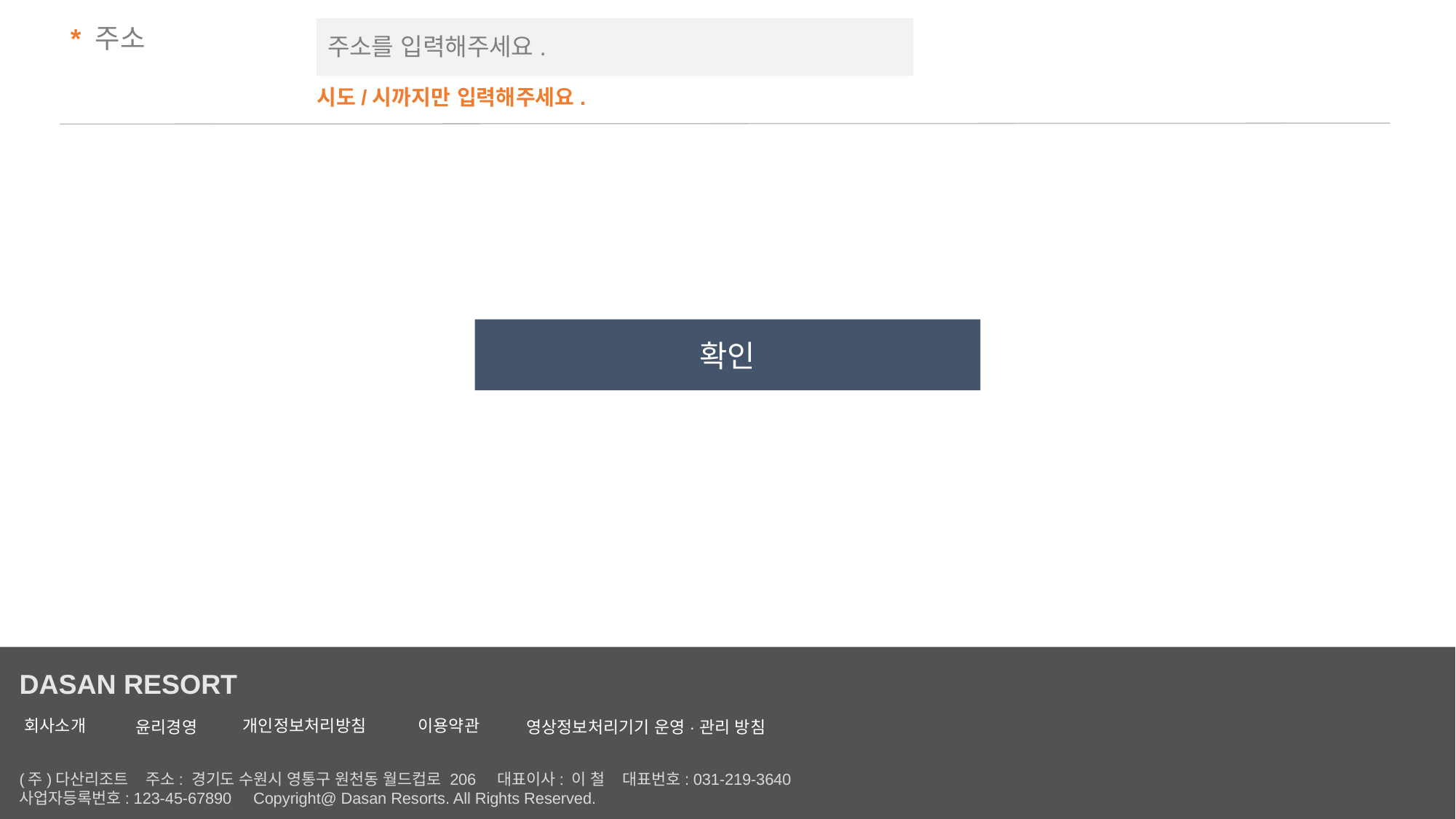

* 주소

주소를 입력해주세요.
시도/시까지만 입력해주세요.
확인

DASAN RESORT
회사소개
개인정보처리방침
이용약관
윤리경영
영상정보처리기기 운영·관리 방침
(주)다산리조트    주소: 경기도 수원시 영통구 원천동 월드컵로 206    대표이사: 이 철    대표번호: 031-219-3640
사업자등록번호: 123-45-67890     Copyright@ Dasan Resorts. All Rights Reserved.